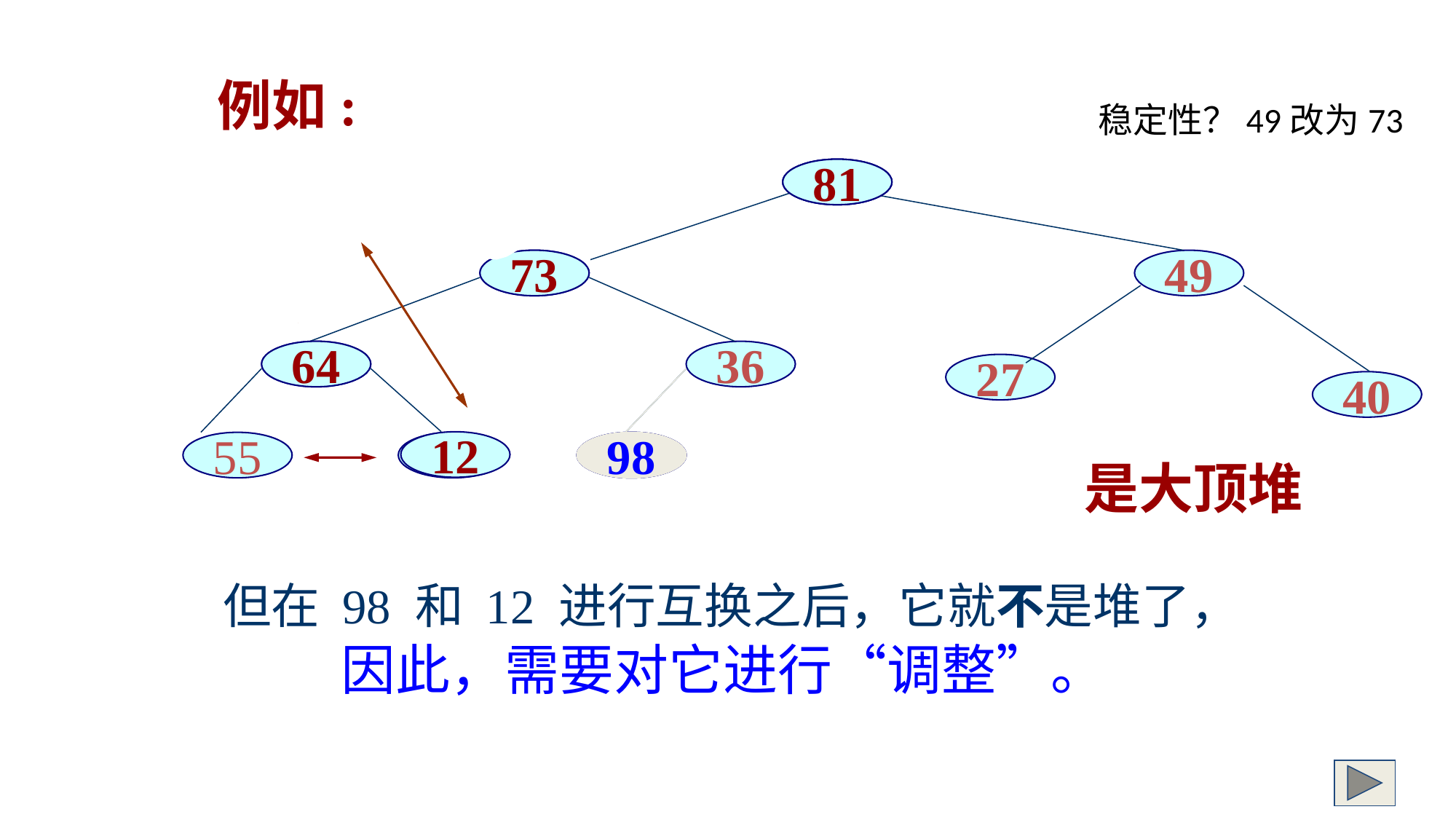

例如:
稳定性？49改为73

12

比较
98
12
81

比较

81
73
49

73
64
36

27

40
12
55
64
12
98
98
是大顶堆

但在 98 和 12 进行互换之后，它就不是堆了，
因此，需要对它进行“调整”。